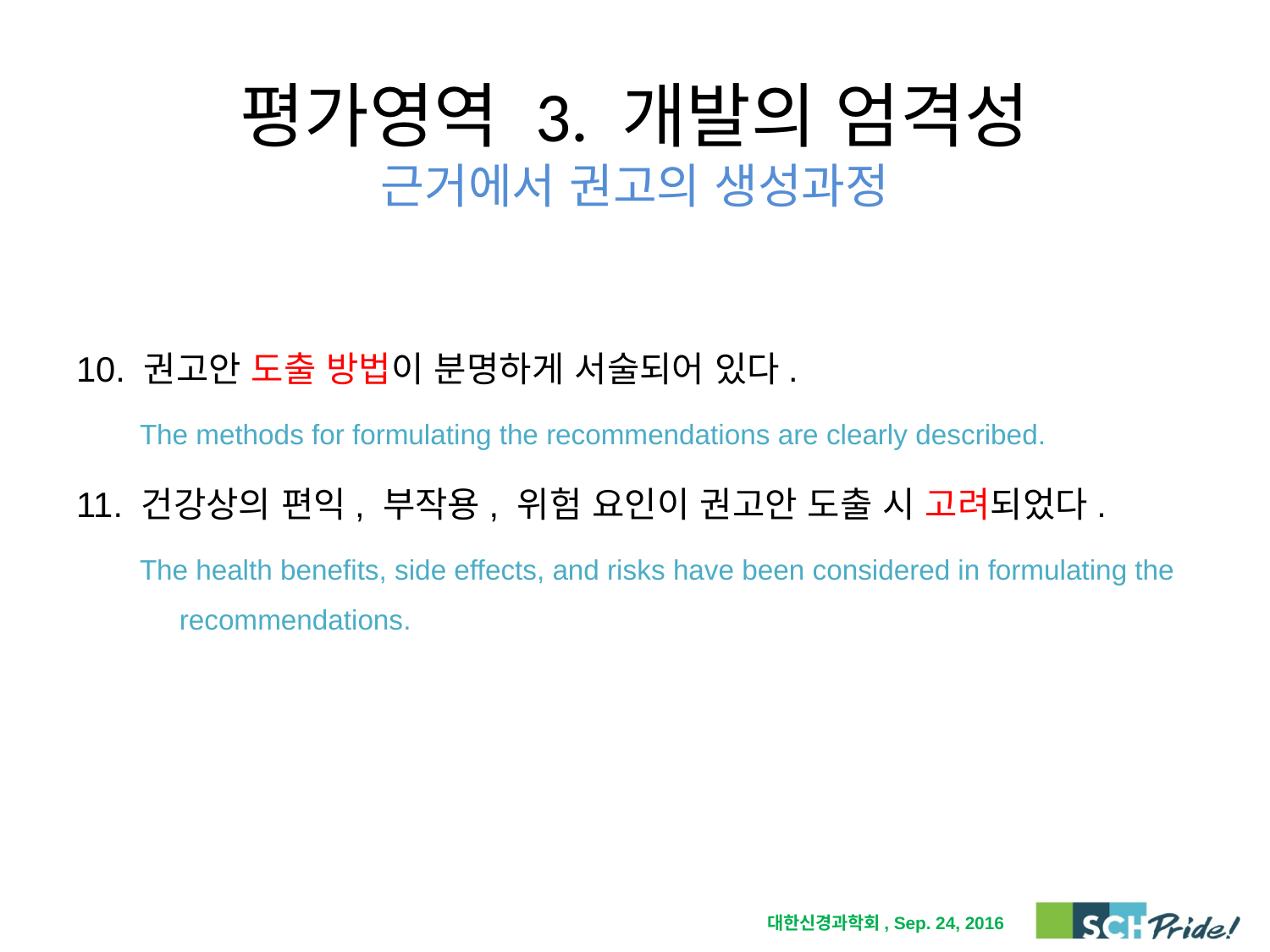

# 평가영역 3. 개발의 엄격성 근거에서 권고의 생성과정

10. 권고안 도출 방법이 분명하게 서술되어 있다.
The methods for formulating the recommendations are clearly described.
11. 건강상의 편익, 부작용, 위험 요인이 권고안 도출 시 고려되었다.
The health benefits, side effects, and risks have been considered in formulating the recommendations.